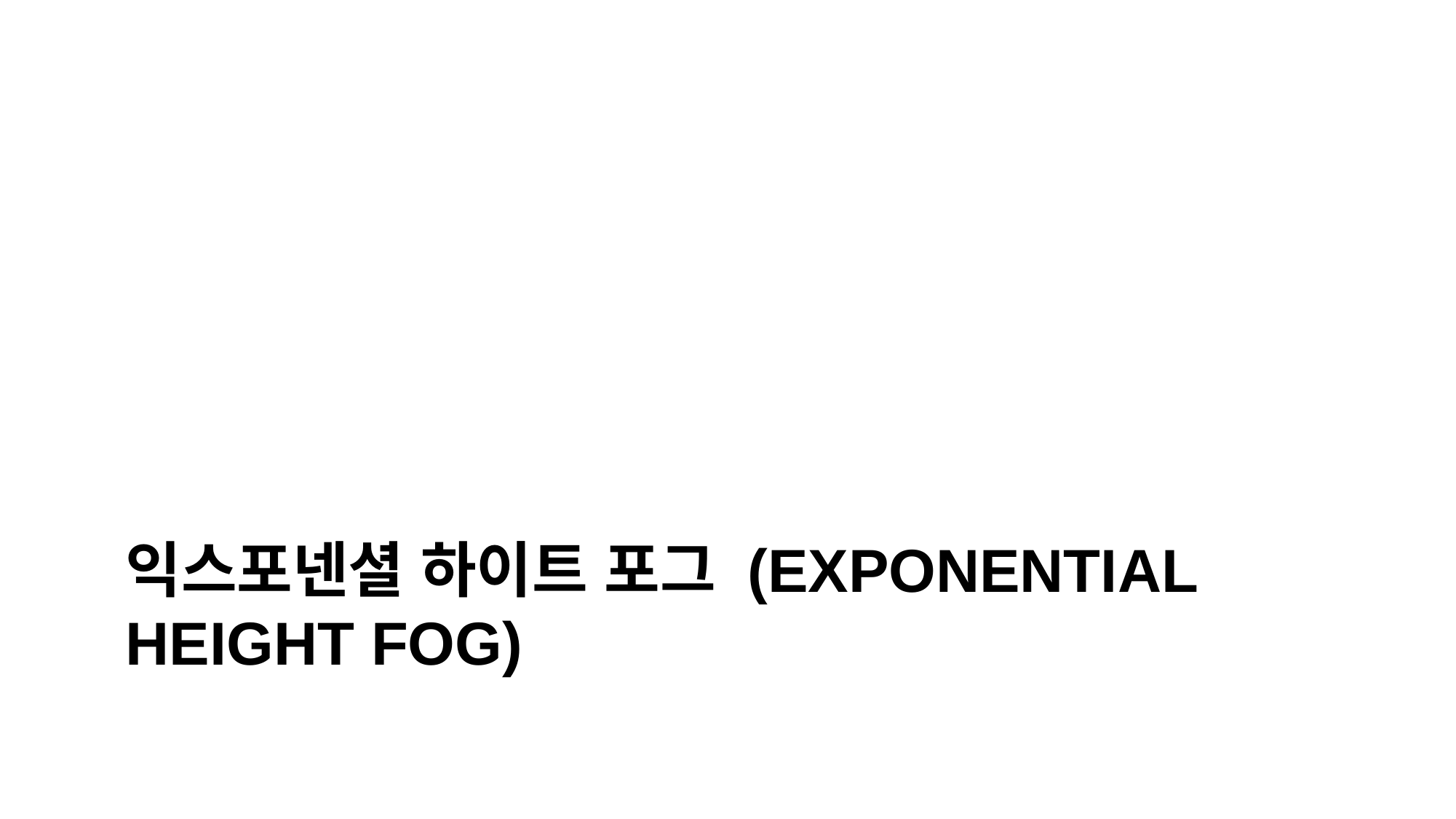

# 익스포넨셜 하이트 포그 (Exponential Height Fog)